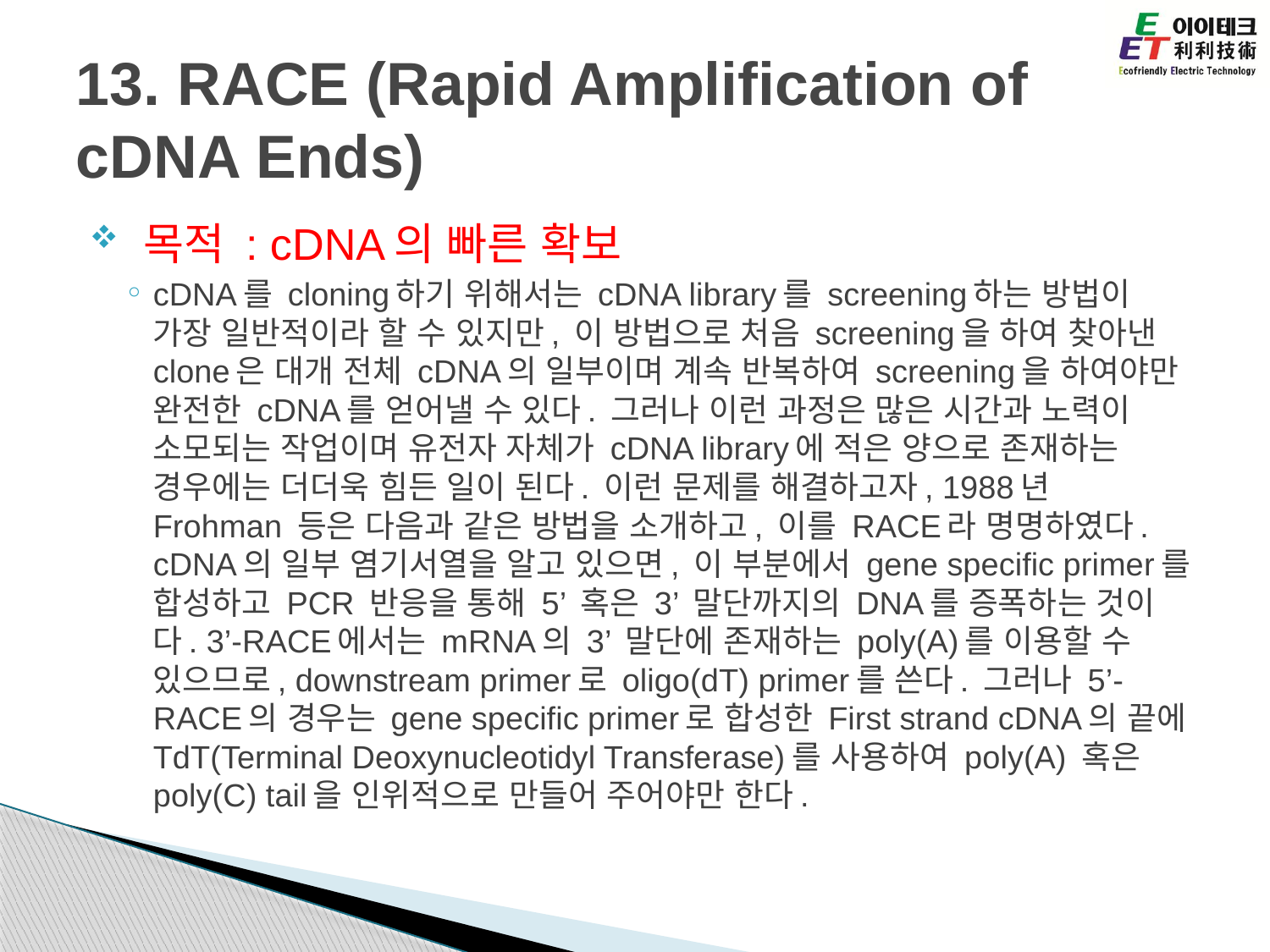

# 13. RACE (Rapid Amplification of cDNA Ends)
 목적 : cDNA의 빠른 확보
cDNA를 cloning하기 위해서는 cDNA library를 screening하는 방법이 가장 일반적이라 할 수 있지만, 이 방법으로 처음 screening을 하여 찾아낸 clone은 대개 전체 cDNA의 일부이며 계속 반복하여 screening을 하여야만 완전한 cDNA를 얻어낼 수 있다. 그러나 이런 과정은 많은 시간과 노력이 소모되는 작업이며 유전자 자체가 cDNA library에 적은 양으로 존재하는 경우에는 더더욱 힘든 일이 된다. 이런 문제를 해결하고자, 1988년 Frohman 등은 다음과 같은 방법을 소개하고, 이를 RACE라 명명하였다. cDNA의 일부 염기서열을 알고 있으면, 이 부분에서 gene specific primer를 합성하고 PCR 반응을 통해 5’ 혹은 3’ 말단까지의 DNA를 증폭하는 것이다. 3’-RACE에서는 mRNA의 3’ 말단에 존재하는 poly(A)를 이용할 수 있으므로, downstream primer로 oligo(dT) primer를 쓴다. 그러나 5’-RACE의 경우는 gene specific primer로 합성한 First strand cDNA의 끝에 TdT(Terminal Deoxynucleotidyl Transferase)를 사용하여 poly(A) 혹은 poly(C) tail을 인위적으로 만들어 주어야만 한다.